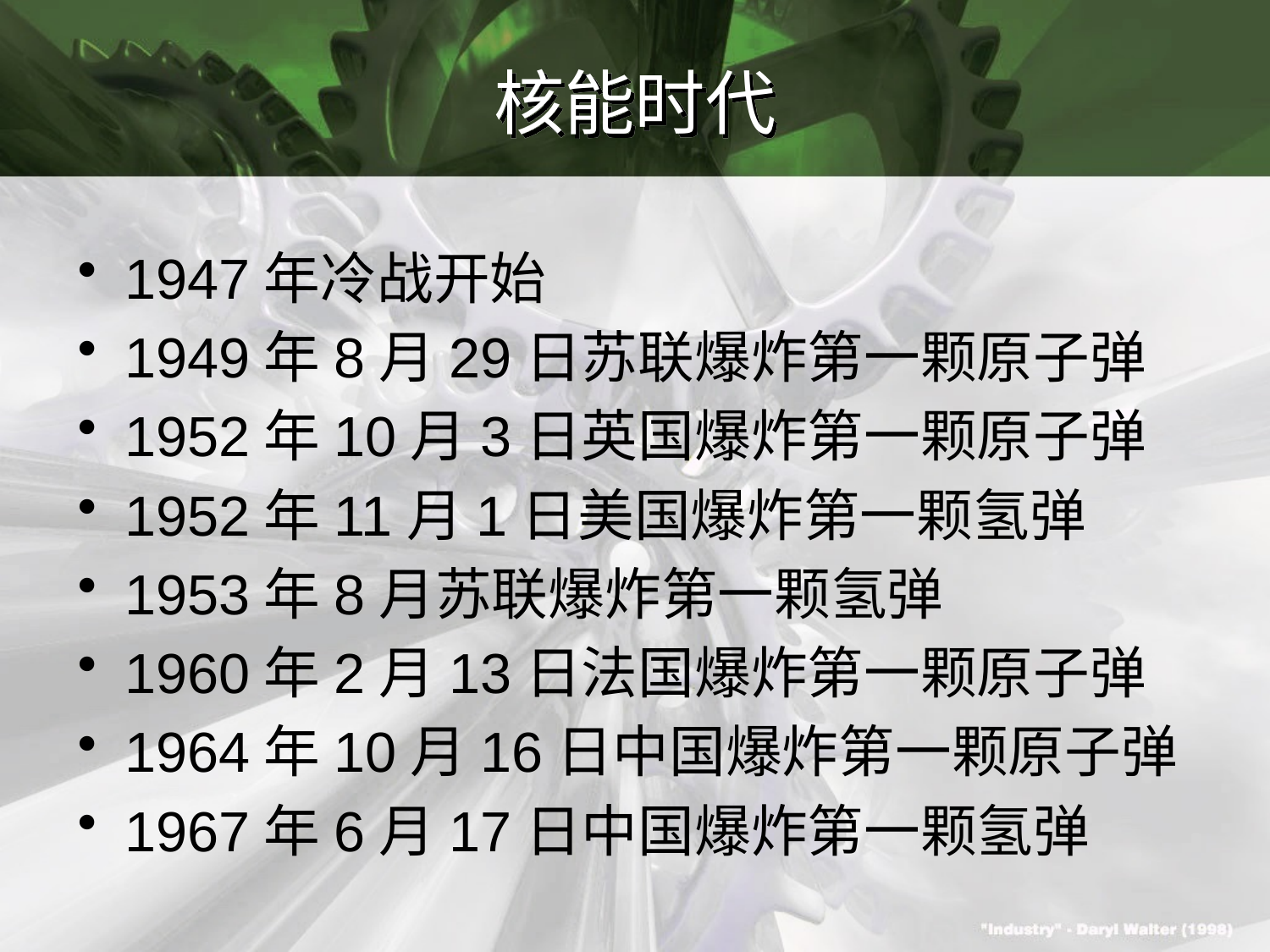

# 核能时代
1947年冷战开始
1949年8月29日苏联爆炸第一颗原子弹
1952年10月3日英国爆炸第一颗原子弹
1952年11月1日美国爆炸第一颗氢弹
1953年8月苏联爆炸第一颗氢弹
1960年2月13日法国爆炸第一颗原子弹
1964年10月16日中国爆炸第一颗原子弹
1967年6月17日中国爆炸第一颗氢弹